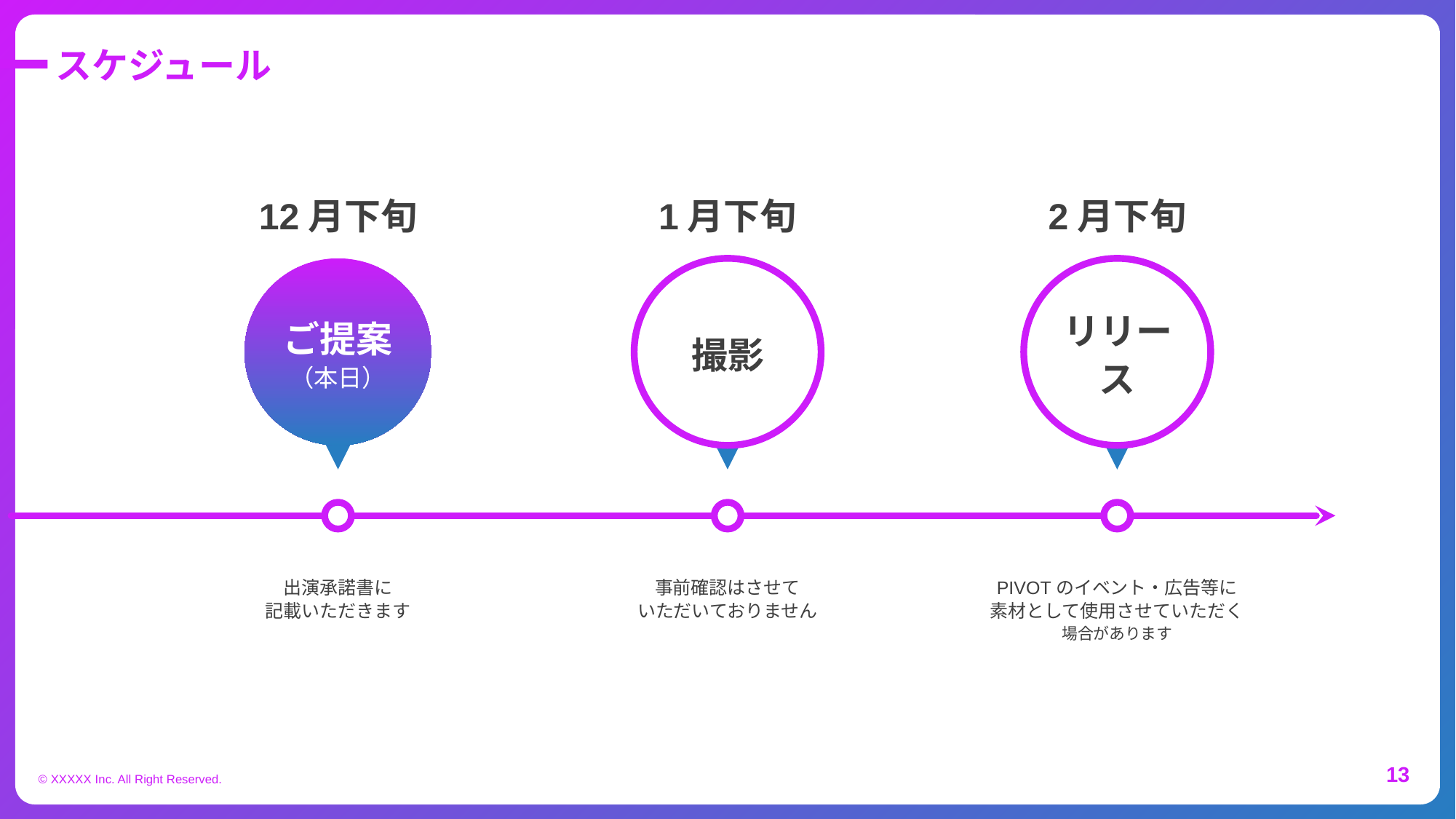

スケジュール
12月下旬
1月下旬
2月下旬
ご提案
（本日）
撮影
リリース

出演承諾書に
記載いただきます
事前確認はさせて
いただいておりません
PIVOTのイベント・広告等に
素材として使用させていただく
場合があります
13